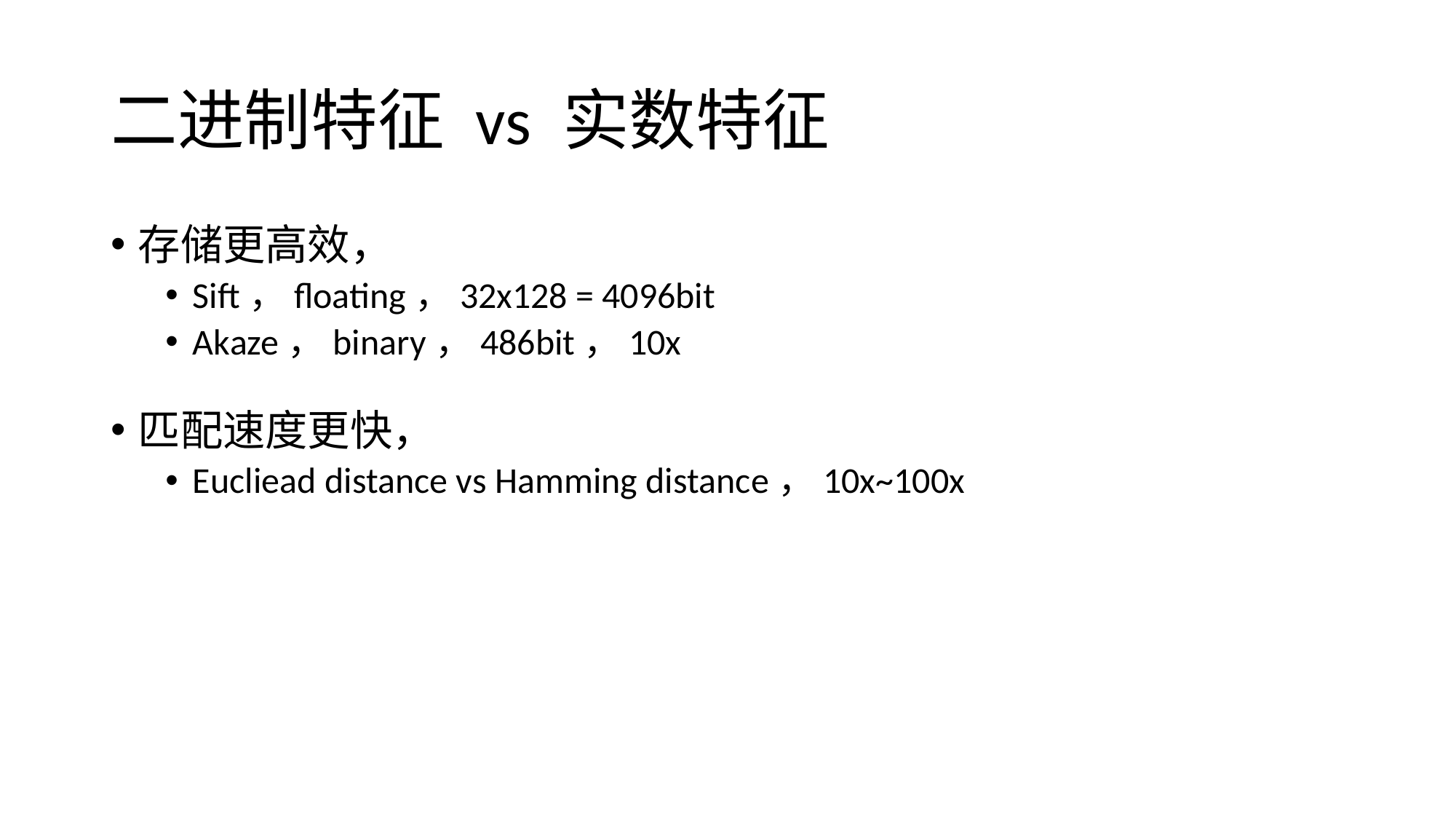

# 二进制特征 vs 实数特征
存储更高效，
Sift，floating，32x128 = 4096bit
Akaze，binary，486bit，10x
匹配速度更快，
Eucliead distance vs Hamming distance，10x~100x